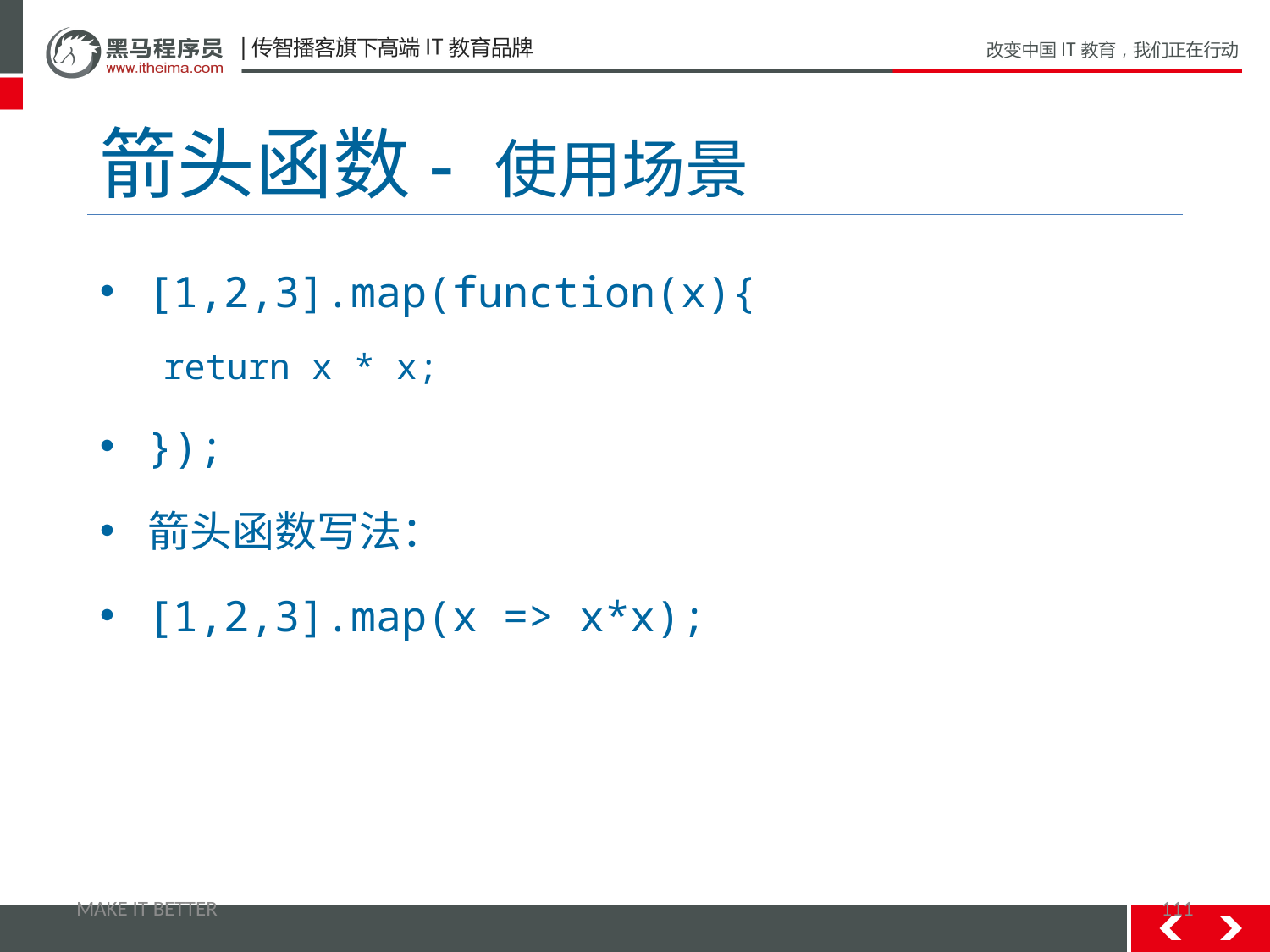

# 箭头函数- 使用场景
[1,2,3].map(function(x){
return x * x;
});
箭头函数写法：
[1,2,3].map(x => x*x);
MAKE IT BETTER
111